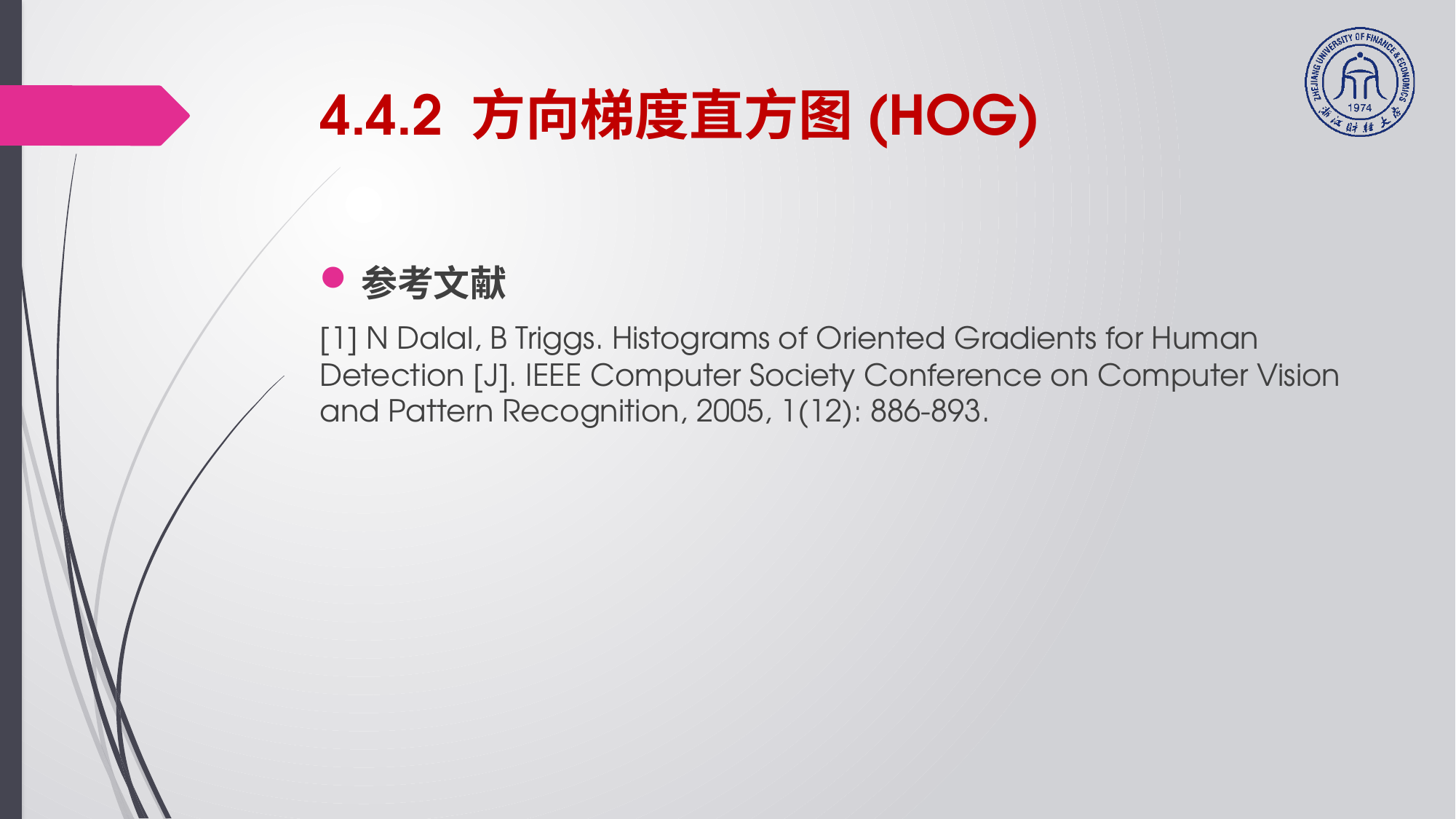

# 4.4.2 方向梯度直方图(HOG)
参考文献
[1] N Dalal, B Triggs. Histograms of Oriented Gradients for Human Detection [J]. IEEE Computer Society Conference on Computer Vision and Pattern Recognition, 2005, 1(12): 886-893.